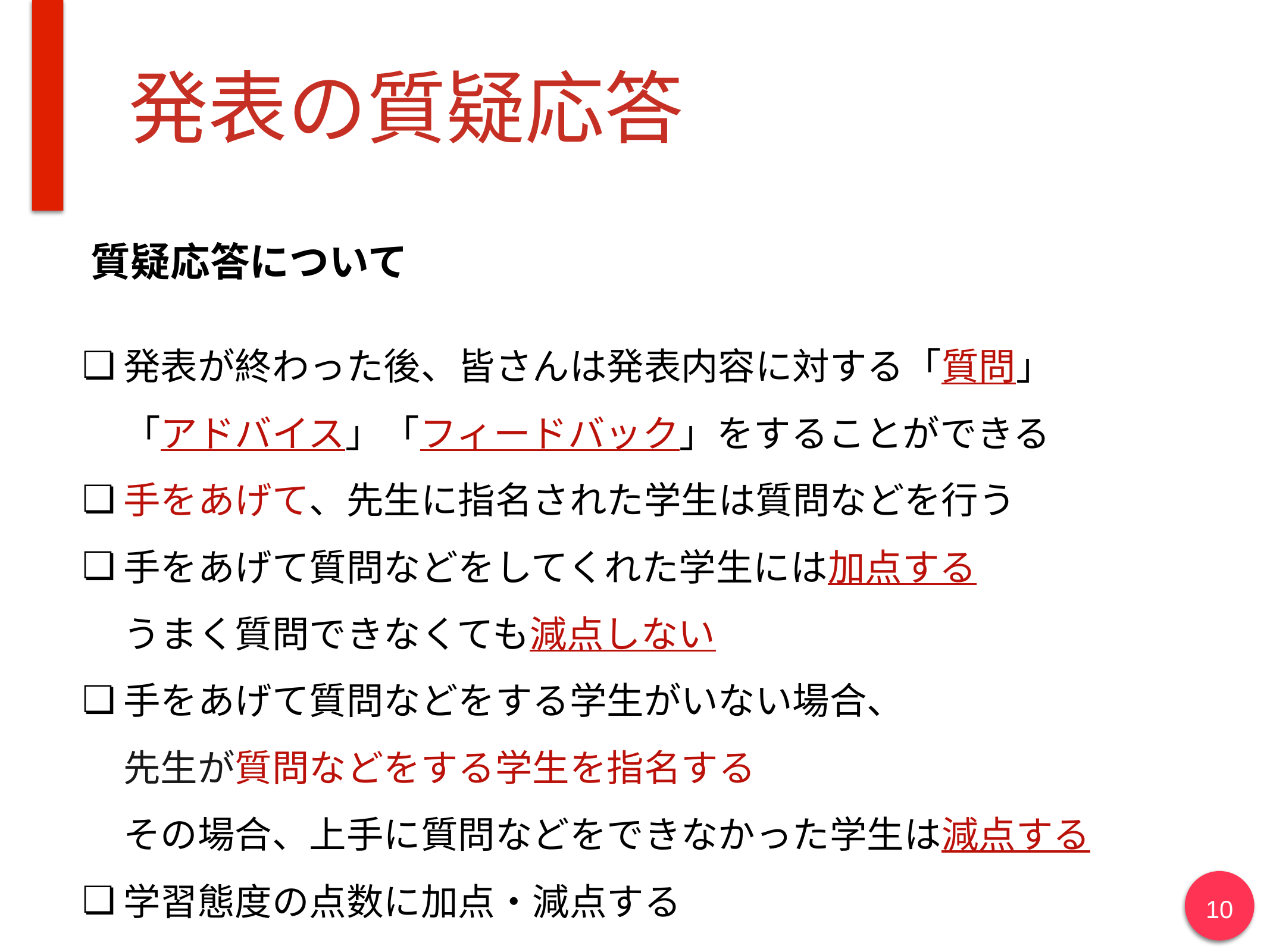

# 発表の質疑応答
質疑応答について
発表が終わった後、皆さんは発表内容に対する「質問」
「アドバイス」「フィードバック」をすることができる
手をあげて、先生に指名された学生は質問などを行う
手をあげて質問などをしてくれた学生には加点する
うまく質問できなくても減点しない
手をあげて質問などをする学生がいない場合、
先生が質問などをする学生を指名する
その場合、上手に質問などをできなかった学生は減点する
学習態度の点数に加点・減点する
10